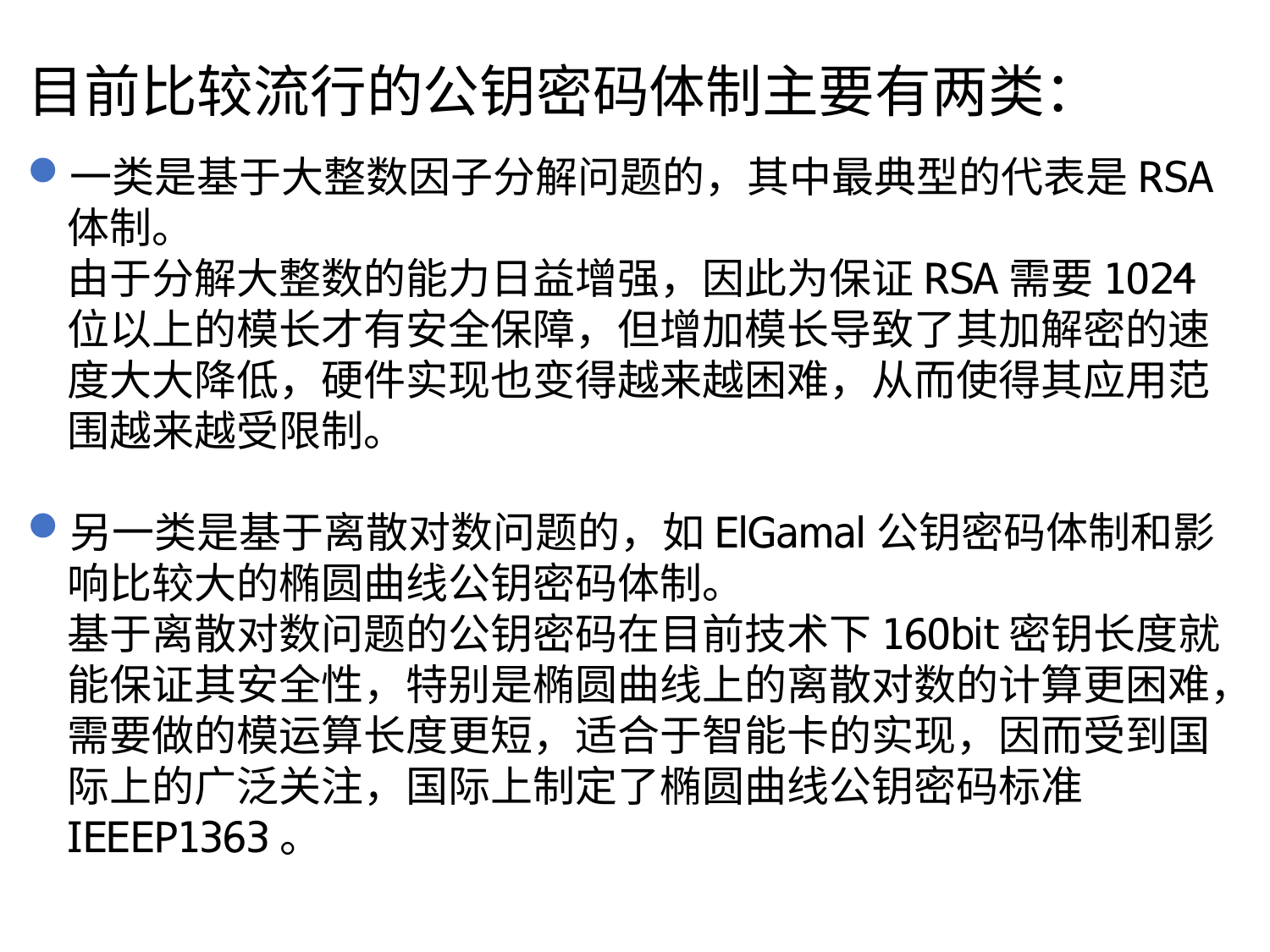

目前比较流行的公钥密码体制主要有两类：
#
一类是基于大整数因子分解问题的，其中最典型的代表是RSA体制。
由于分解大整数的能力日益增强，因此为保证RSA需要1024位以上的模长才有安全保障，但增加模长导致了其加解密的速度大大降低，硬件实现也变得越来越困难，从而使得其应用范围越来越受限制。

另一类是基于离散对数问题的，如ElGamal公钥密码体制和影响比较大的椭圆曲线公钥密码体制。
基于离散对数问题的公钥密码在目前技术下160bit密钥长度就能保证其安全性，特别是椭圆曲线上的离散对数的计算更困难，需要做的模运算长度更短，适合于智能卡的实现，因而受到国际上的广泛关注，国际上制定了椭圆曲线公钥密码标准IEEEP1363。

12